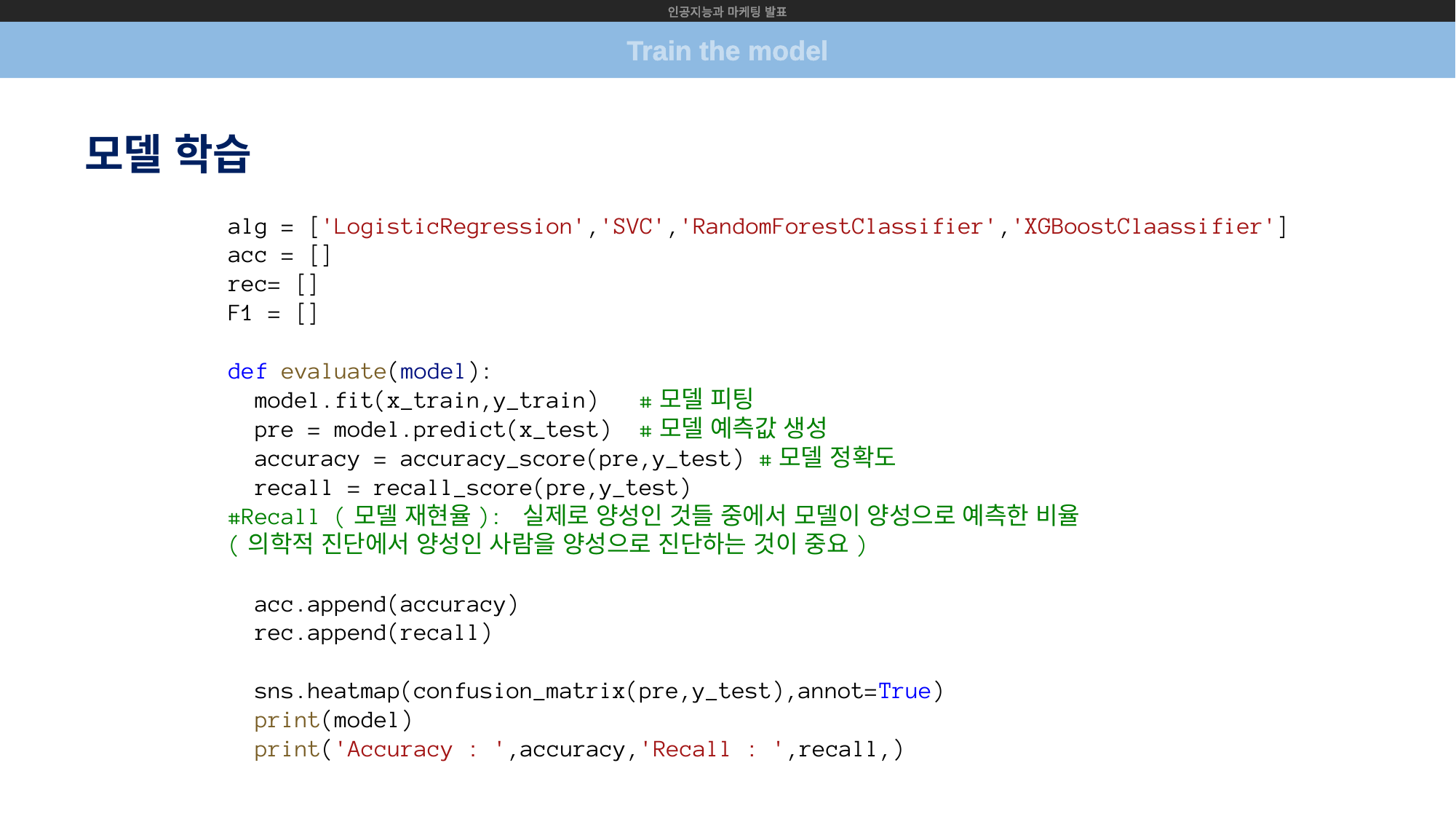

인공지능과 마케팅 발표

Train the model
모델 학습

alg = ['LogisticRegression','SVC','RandomForestClassifier','XGBoostClaassifier']
acc = []
rec= []
F1 = []
def evaluate(model):
  model.fit(x_train,y_train)   #모델 피팅
  pre = model.predict(x_test)  #모델 예측값 생성
  accuracy = accuracy_score(pre,y_test) #모델 정확도
  recall = recall_score(pre,y_test)
#Recall (모델 재현율): 실제로 양성인 것들 중에서 모델이 양성으로 예측한 비율
(의학적 진단에서 양성인 사람을 양성으로 진단하는 것이 중요)
  acc.append(accuracy)
  rec.append(recall)
  sns.heatmap(confusion_matrix(pre,y_test),annot=True)
  print(model)
  print('Accuracy : ',accuracy,'Recall : ',recall,)